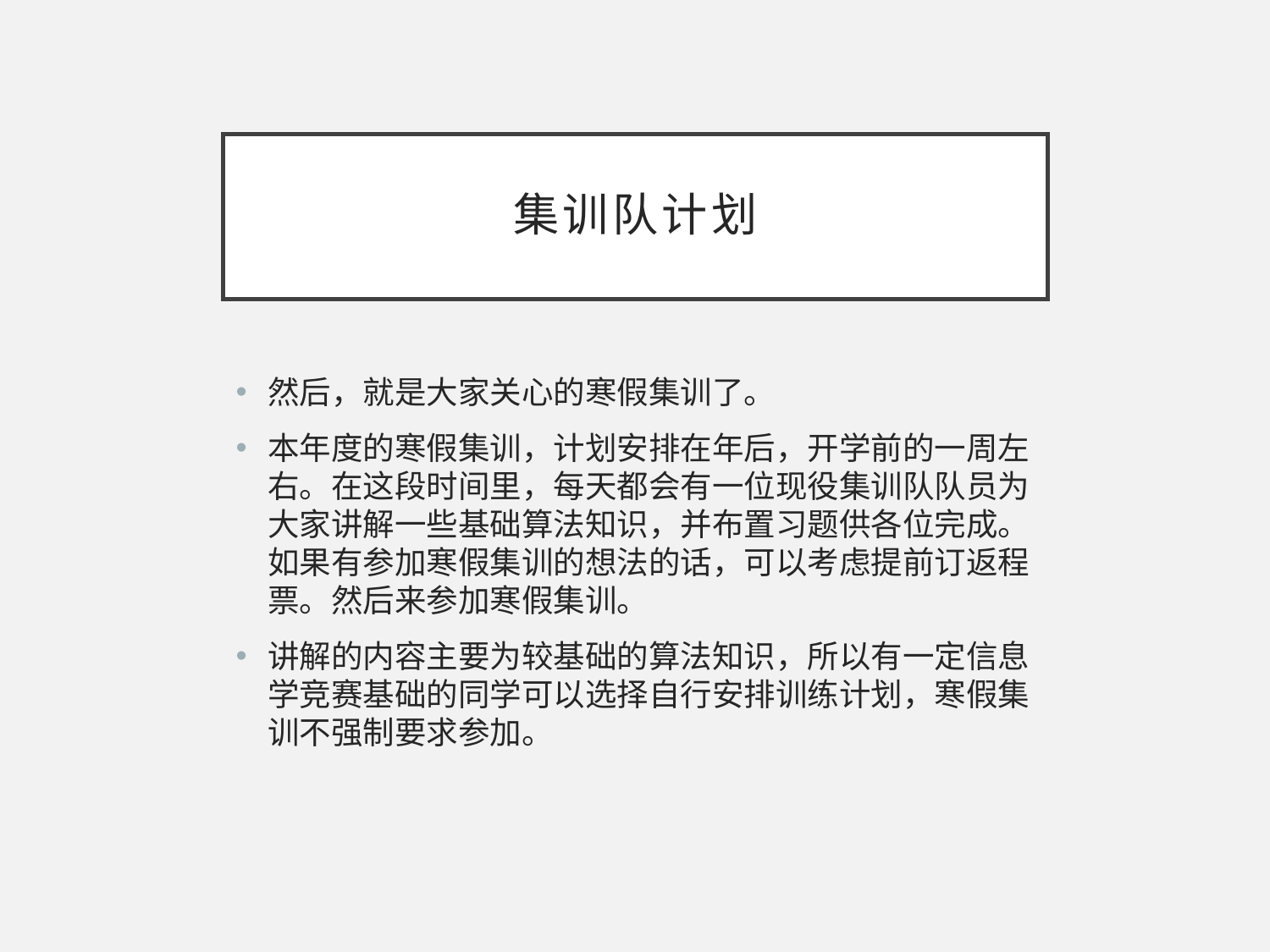

# 集训队计划
然后，就是大家关心的寒假集训了。
本年度的寒假集训，计划安排在年后，开学前的一周左右。在这段时间里，每天都会有一位现役集训队队员为大家讲解一些基础算法知识，并布置习题供各位完成。如果有参加寒假集训的想法的话，可以考虑提前订返程票。然后来参加寒假集训。
讲解的内容主要为较基础的算法知识，所以有一定信息学竞赛基础的同学可以选择自行安排训练计划，寒假集训不强制要求参加。